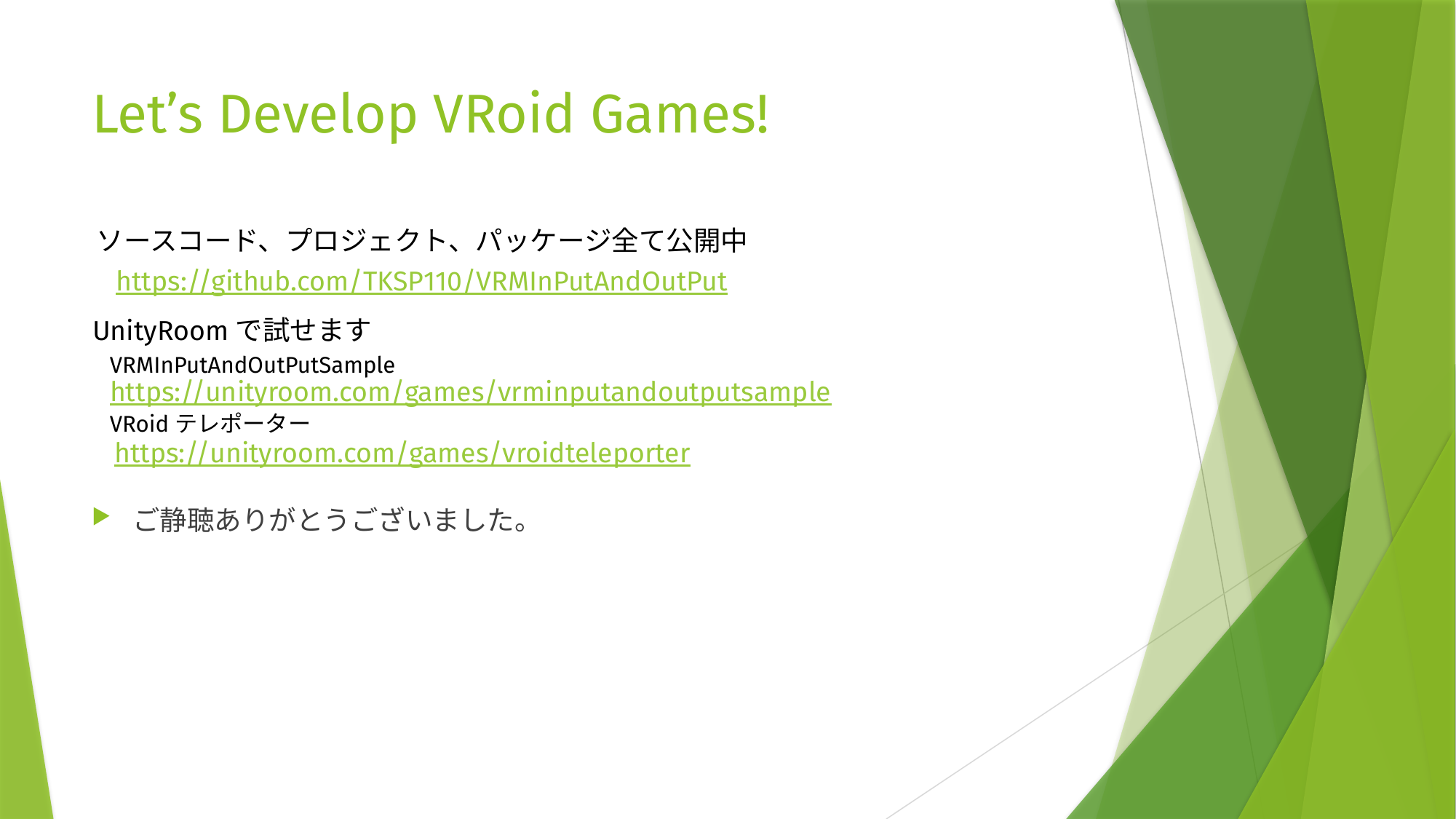

# Let’s Develop VRoid Games!
ソースコード、プロジェクト、パッケージ全て公開中

ご静聴ありがとうございました。
https://github.com/TKSP110/VRMInPutAndOutPut
UnityRoomで試せます
VRMInPutAndOutPutSample
https://unityroom.com/games/vrminputandoutputsample
VRoidテレポーター
https://unityroom.com/games/vroidteleporter